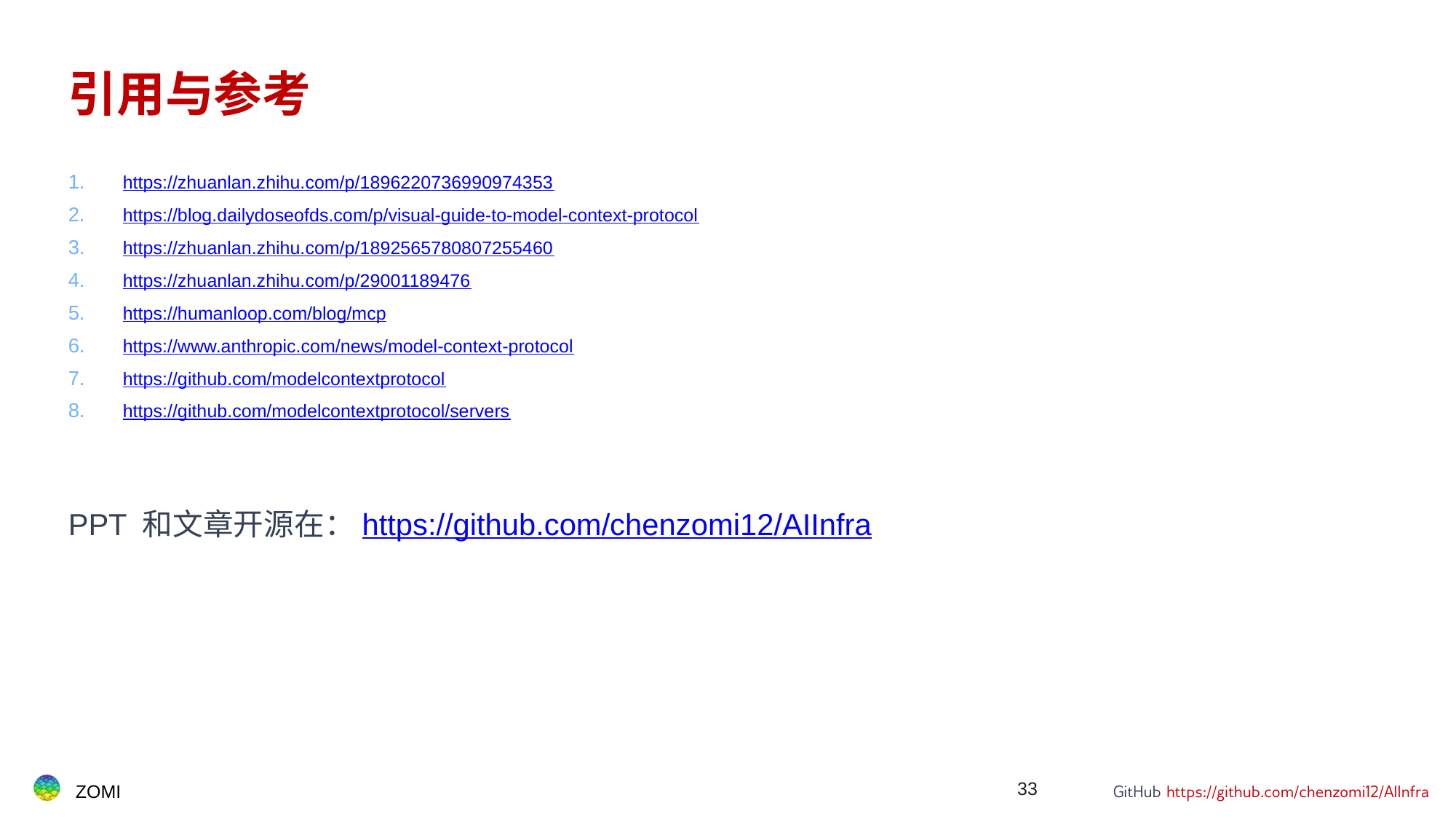

# 引用与参考
https://zhuanlan.zhihu.com/p/1896220736990974353
https://blog.dailydoseofds.com/p/visual-guide-to-model-context-protocol
https://zhuanlan.zhihu.com/p/1892565780807255460
https://zhuanlan.zhihu.com/p/29001189476
https://humanloop.com/blog/mcp
https://www.anthropic.com/news/model-context-protocol
https://github.com/modelcontextprotocol
https://github.com/modelcontextprotocol/servers

PPT 和文章开源在：https://github.com/chenzomi12/AIInfra